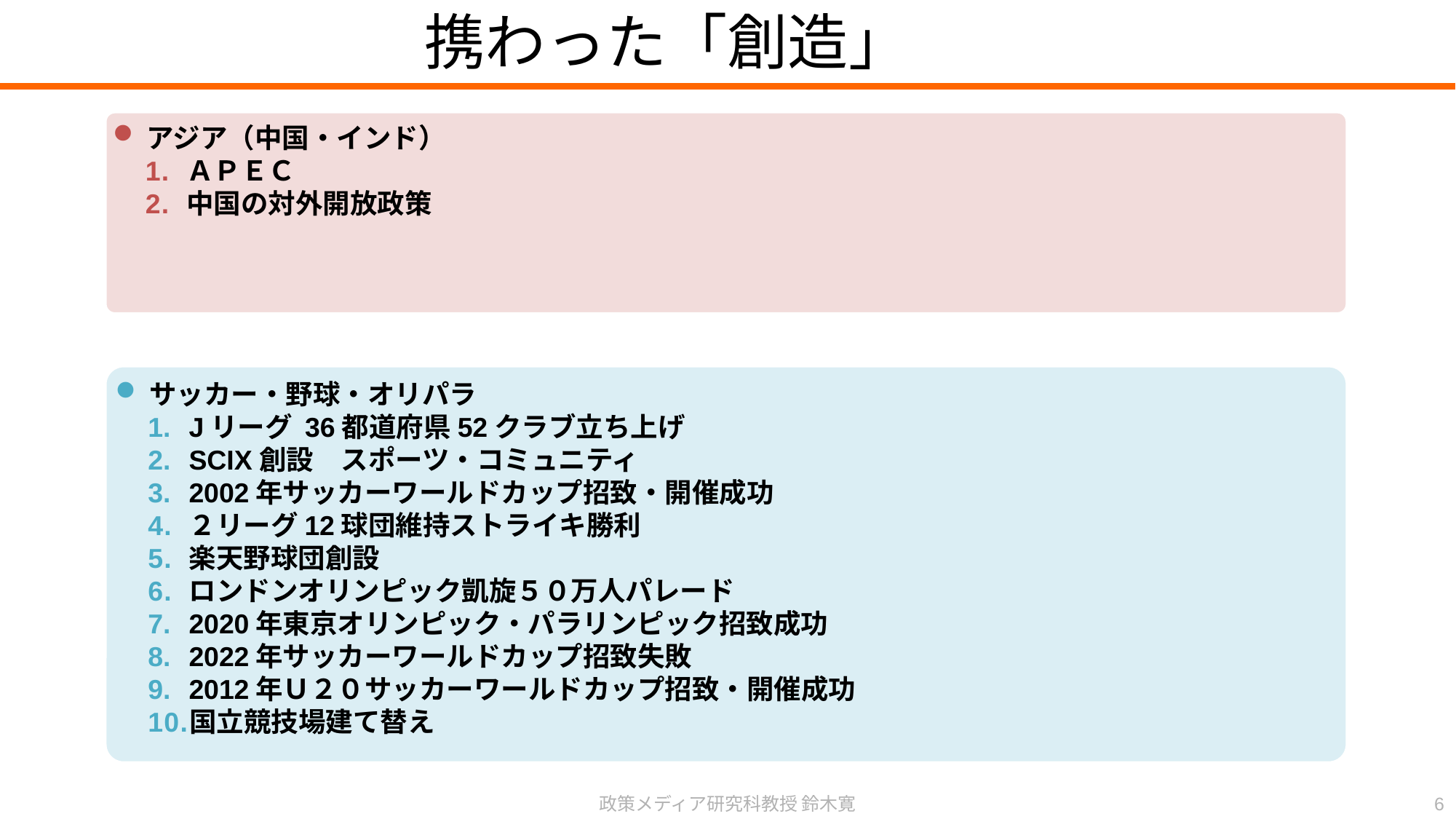

携わった「創造」
アジア（中国・インド）
ＡＰＥＣ
中国の対外開放政策
サッカー・野球・オリパラ
Jリーグ 36都道府県52クラブ立ち上げ
SCIX創設　スポーツ・コミュニティ
2002年サッカーワールドカップ招致・開催成功
２リーグ12球団維持ストライキ勝利
楽天野球団創設
ロンドンオリンピック凱旋５０万人パレード
2020年東京オリンピック・パラリンピック招致成功
2022年サッカーワールドカップ招致失敗
2012年Ｕ２０サッカーワールドカップ招致・開催成功
国立競技場建て替え

政策メディア研究科教授 鈴木寛
6